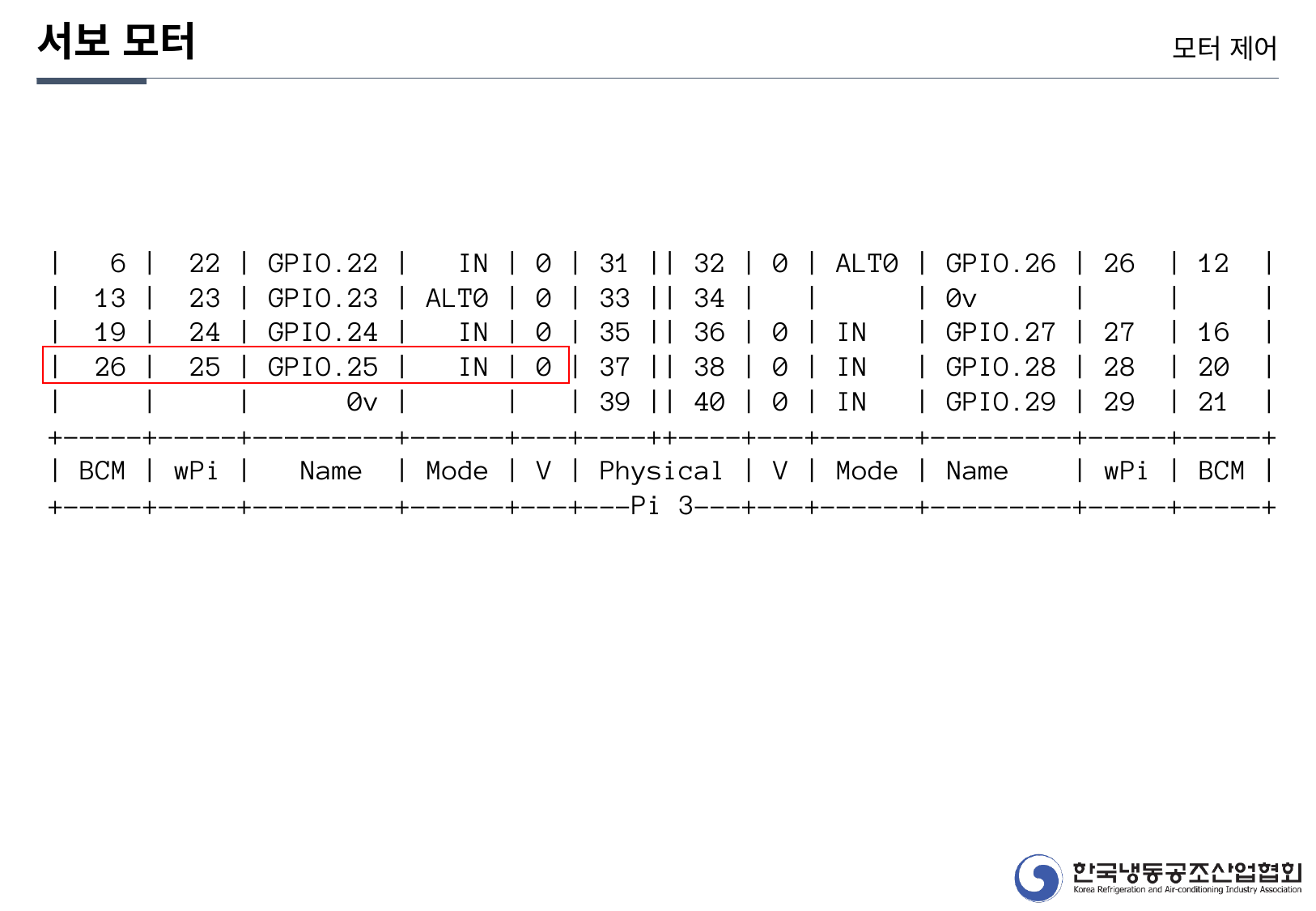

서보 모터
모터 제어
 |   6 |  22 | GPIO.22 |   IN | 0 | 31 || 32 | 0 | ALT0 | GPIO.26 | 26  | 12  |
 |  13 |  23 | GPIO.23 | ALT0 | 0 | 33 || 34 |   |      | 0v      |     |     |
 |  19 |  24 | GPIO.24 |   IN | 0 | 35 || 36 | 0 | IN   | GPIO.27 | 27  | 16  |
 |  26 |  25 | GPIO.25 |   IN | 0 | 37 || 38 | 0 | IN   | GPIO.28 | 28  | 20  |
 |     |     |      0v |      |   | 39 || 40 | 0 | IN   | GPIO.29 | 29  | 21  |
 +-----+-----+---------+------+---+----++----+---+------+---------+-----+-----+
 | BCM | wPi |   Name  | Mode | V | Physical | V | Mode | Name    | wPi | BCM |
 +-----+-----+---------+------+---+---Pi 3---+---+------+---------+-----+-----+